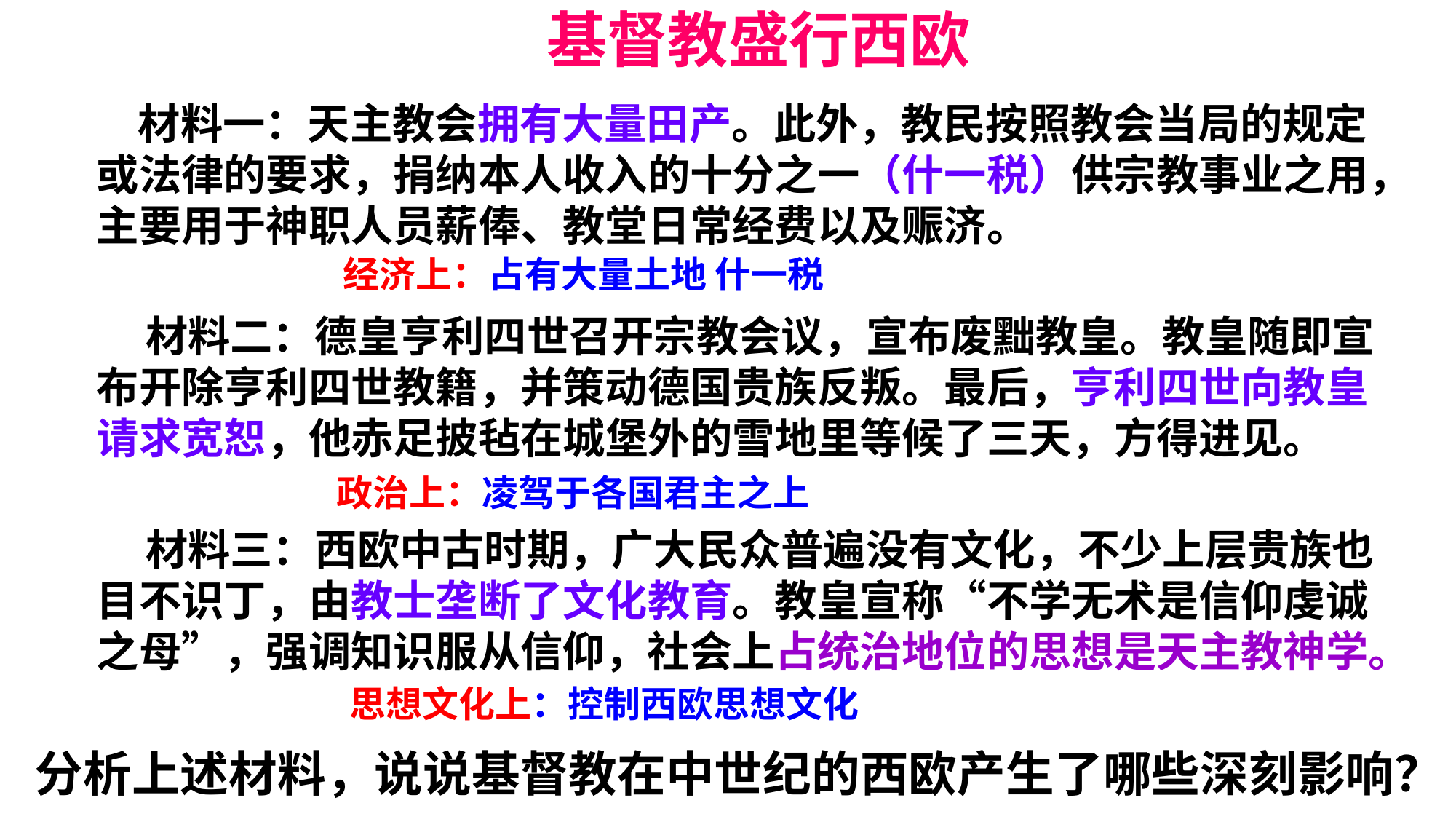

基督教盛行西欧
    材料一：天主教会拥有大量田产。此外，教民按照教会当局的规定或法律的要求，捐纳本人收入的十分之一（什一税）供宗教事业之用，主要用于神职人员薪俸、教堂日常经费以及赈济。

    材料二：德皇亨利四世召开宗教会议，宣布废黜教皇。教皇随即宣布开除亨利四世教籍，并策动德国贵族反叛。最后，亨利四世向教皇请求宽恕，他赤足披毡在城堡外的雪地里等候了三天，方得进见。

    材料三：西欧中古时期，广大民众普遍没有文化，不少上层贵族也目不识丁，由教士垄断了文化教育。教皇宣称“不学无术是信仰虔诚之母”，强调知识服从信仰，社会上占统治地位的思想是天主教神学。
经济上：占有大量土地 什一税
政治上：凌驾于各国君主之上
思想文化上：控制西欧思想文化
  分析上述材料，说说基督教在中世纪的西欧产生了哪些深刻影响？